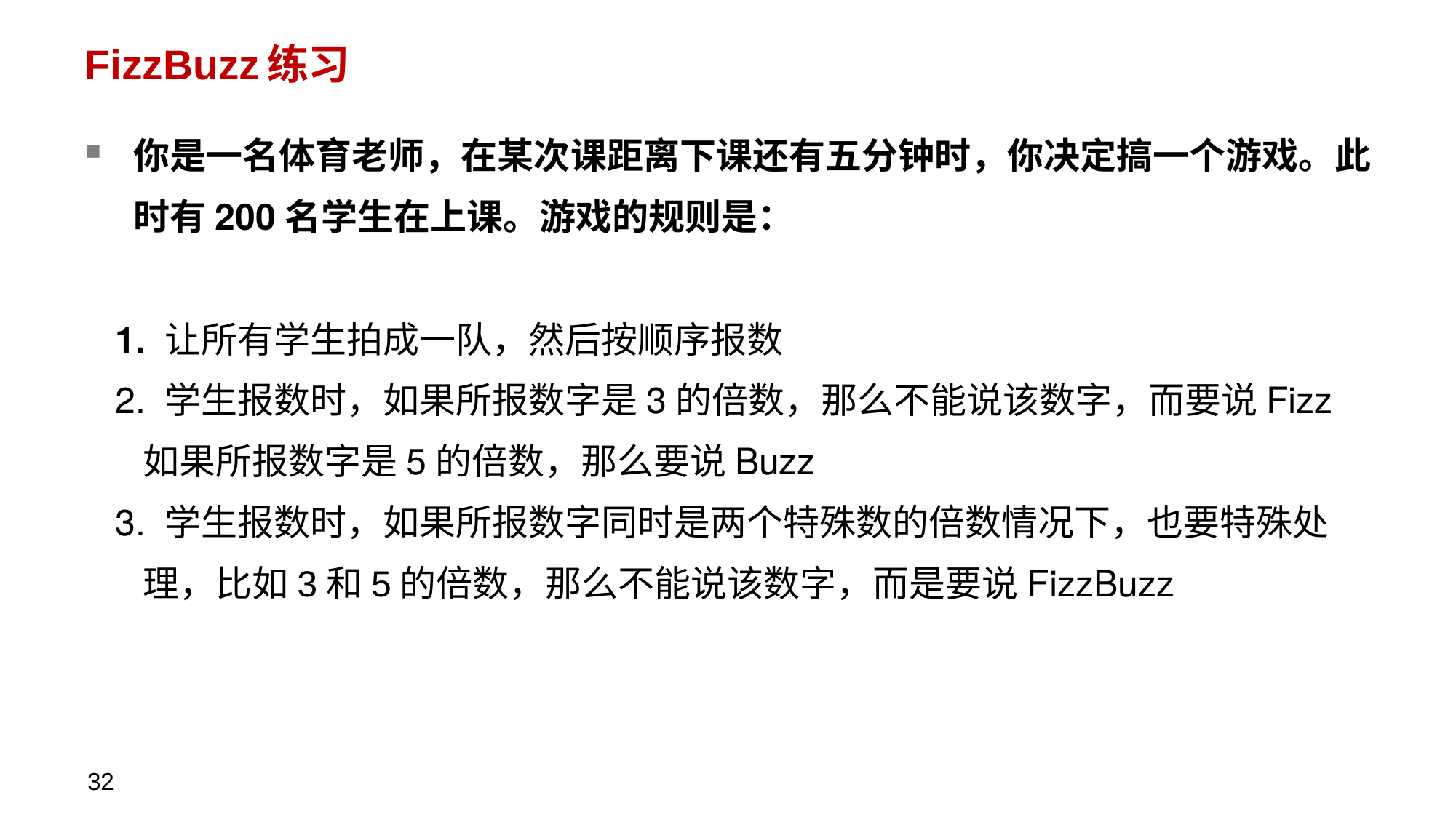

# FizzBuzz练习
你是一名体育老师，在某次课距离下课还有五分钟时，你决定搞一个游戏。此时有200名学生在上课。游戏的规则是：

   1. 让所有学生拍成一队，然后按顺序报数
   2. 学生报数时，如果所报数字是3的倍数，那么不能说该数字，而要说Fizz
      如果所报数字是5的倍数，那么要说Buzz
   3. 学生报数时，如果所报数字同时是两个特殊数的倍数情况下，也要特殊处
      理，比如3和5的倍数，那么不能说该数字，而是要说FizzBuzz

32